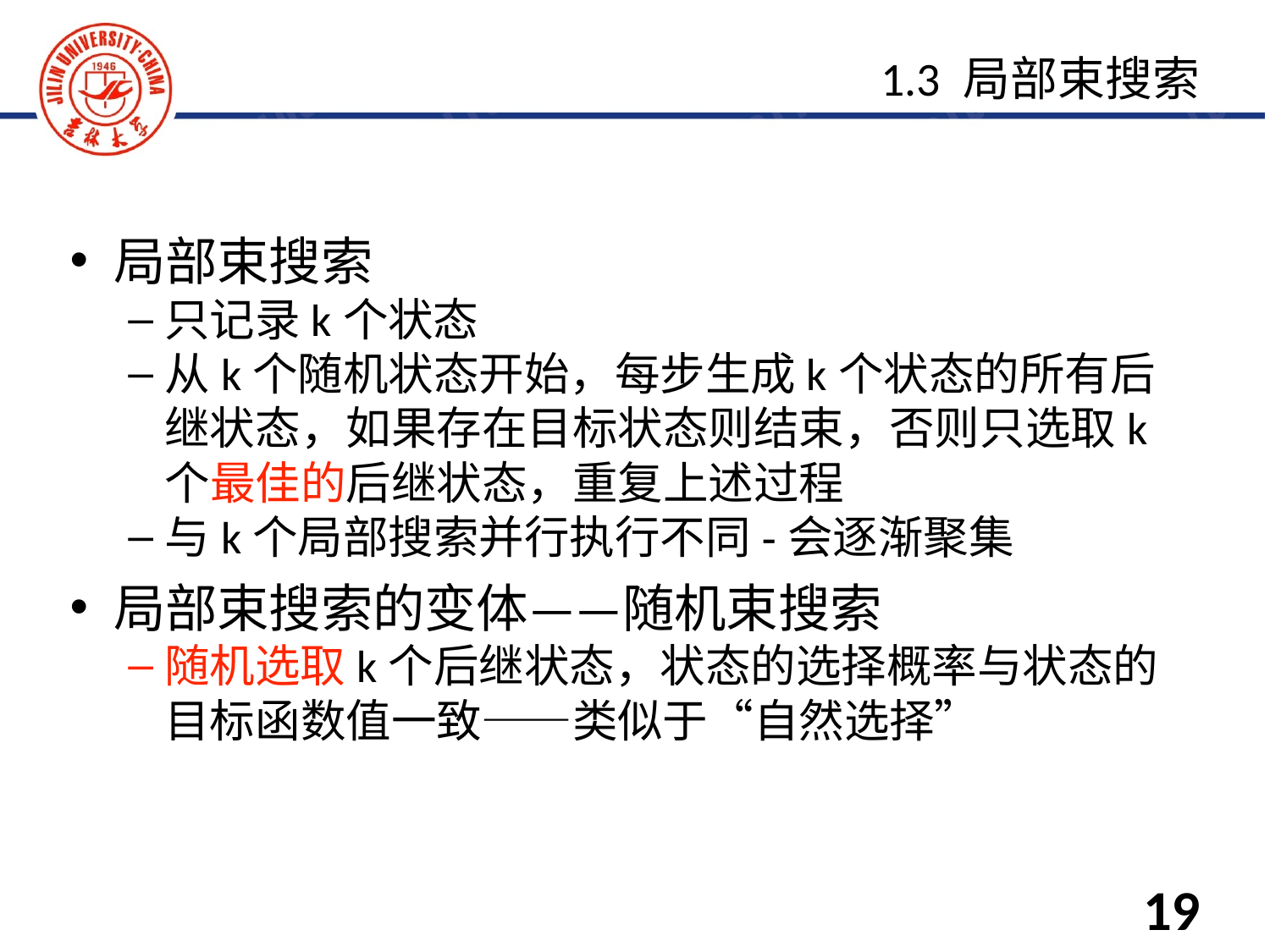

局部束搜索
只记录k个状态
从k个随机状态开始，每步生成k个状态的所有后继状态，如果存在目标状态则结束，否则只选取k个最佳的后继状态，重复上述过程
与k个局部搜索并行执行不同-会逐渐聚集
局部束搜索的变体——随机束搜索
随机选取k个后继状态，状态的选择概率与状态的目标函数值一致——类似于“自然选择”
1.3 局部束搜索
19